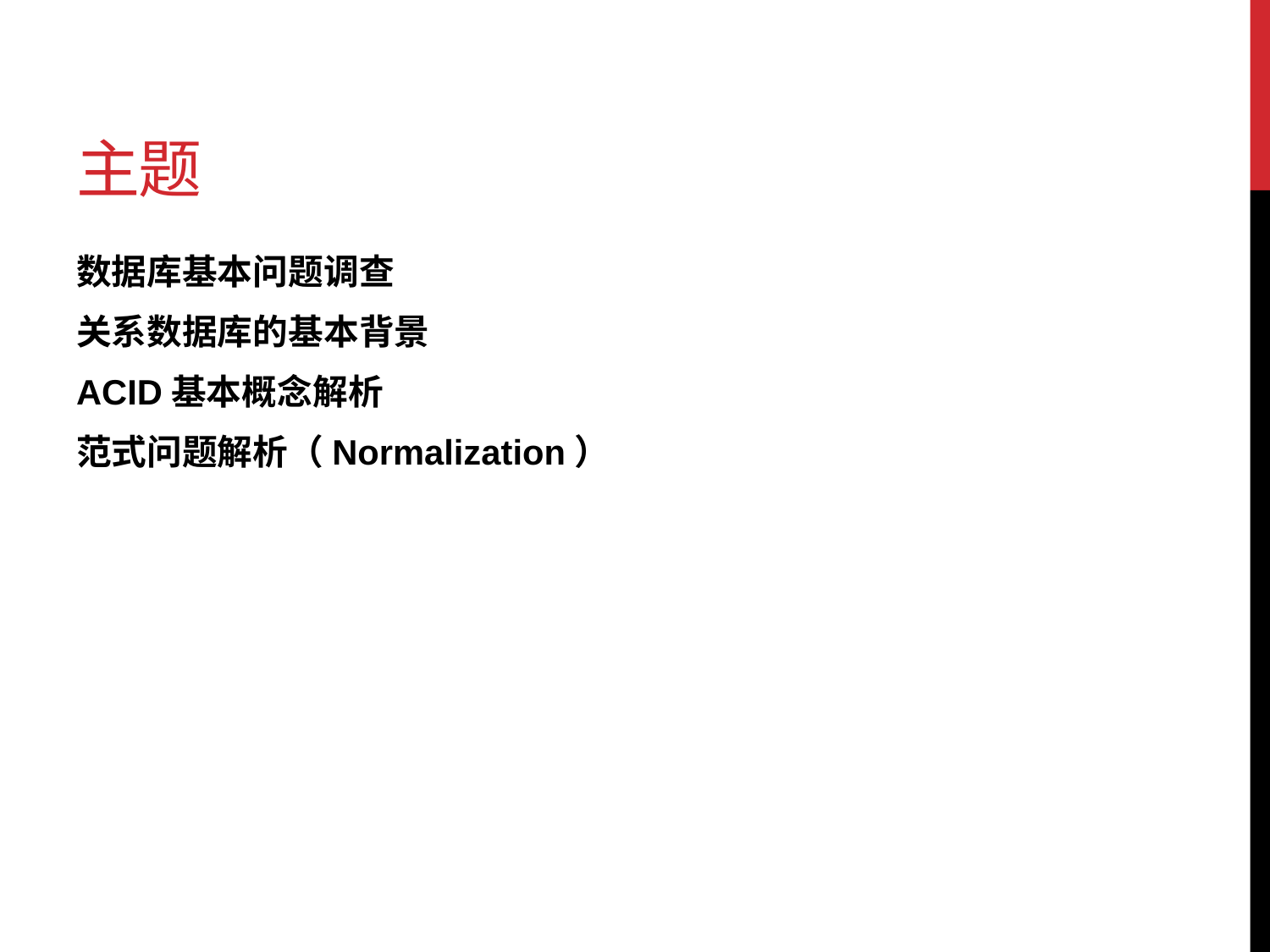

# 主题
数据库基本问题调查
关系数据库的基本背景
ACID基本概念解析
范式问题解析（Normalization）